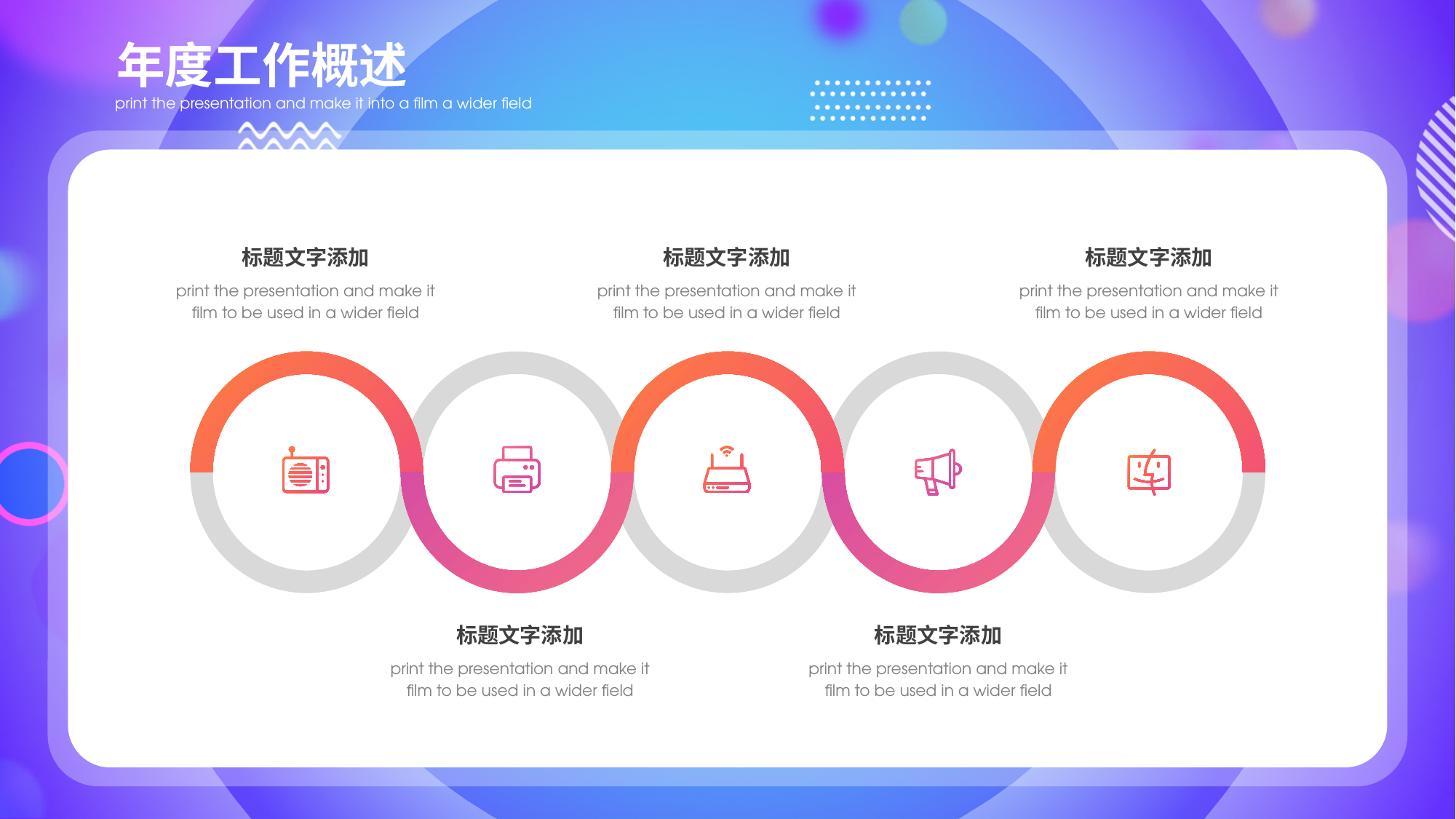

年度工作概述
print the presentation and make it into a film a wider field
标题文字添加
print the presentation and make it film to be used in a wider field
标题文字添加
print the presentation and make it film to be used in a wider field
标题文字添加
print the presentation and make it film to be used in a wider field

标题文字添加
print the presentation and make it film to be used in a wider field
标题文字添加
print the presentation and make it film to be used in a wider field